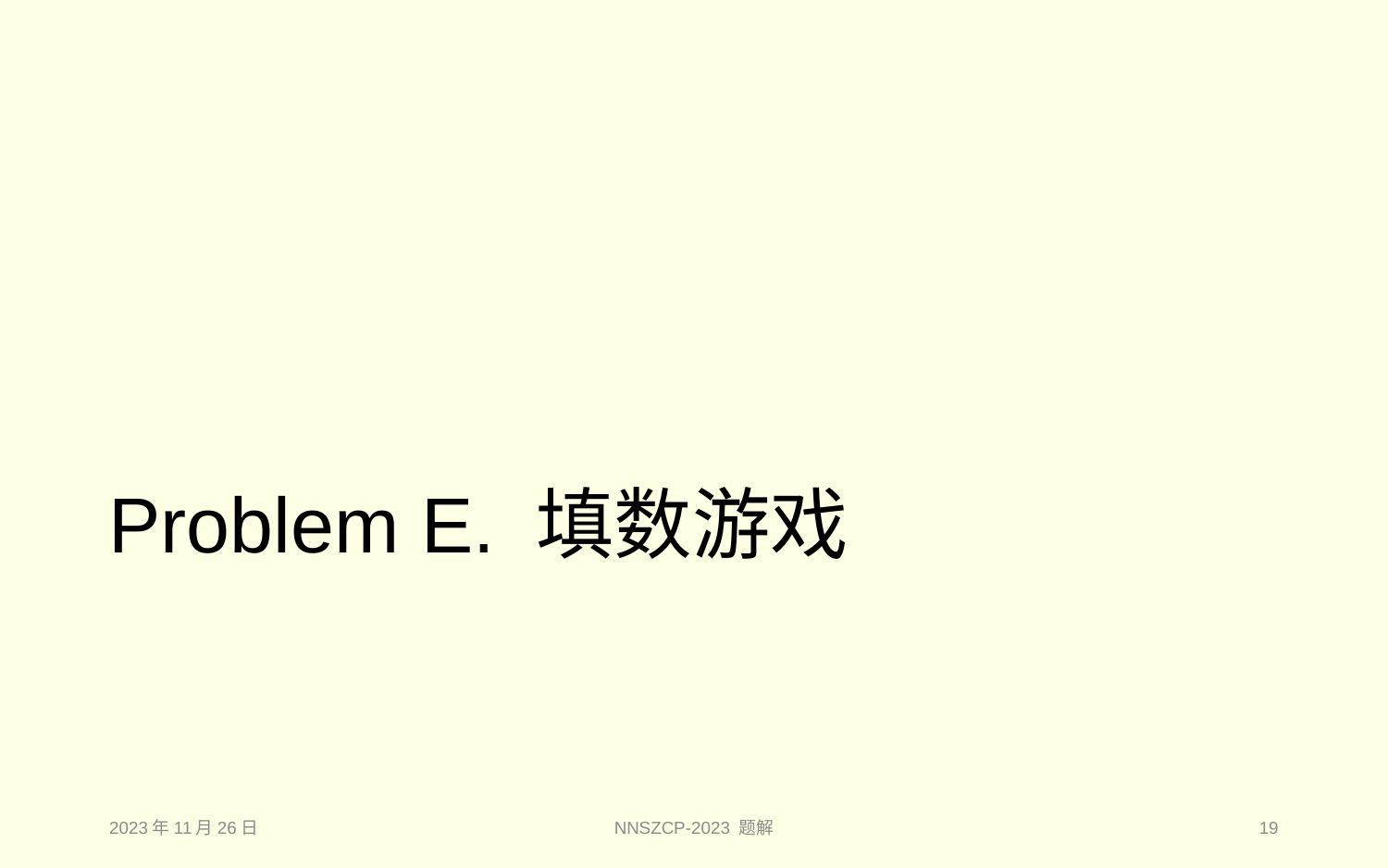

# Problem E. 填数游戏

2023年11月26日
NNSZCP-2023 题解
19